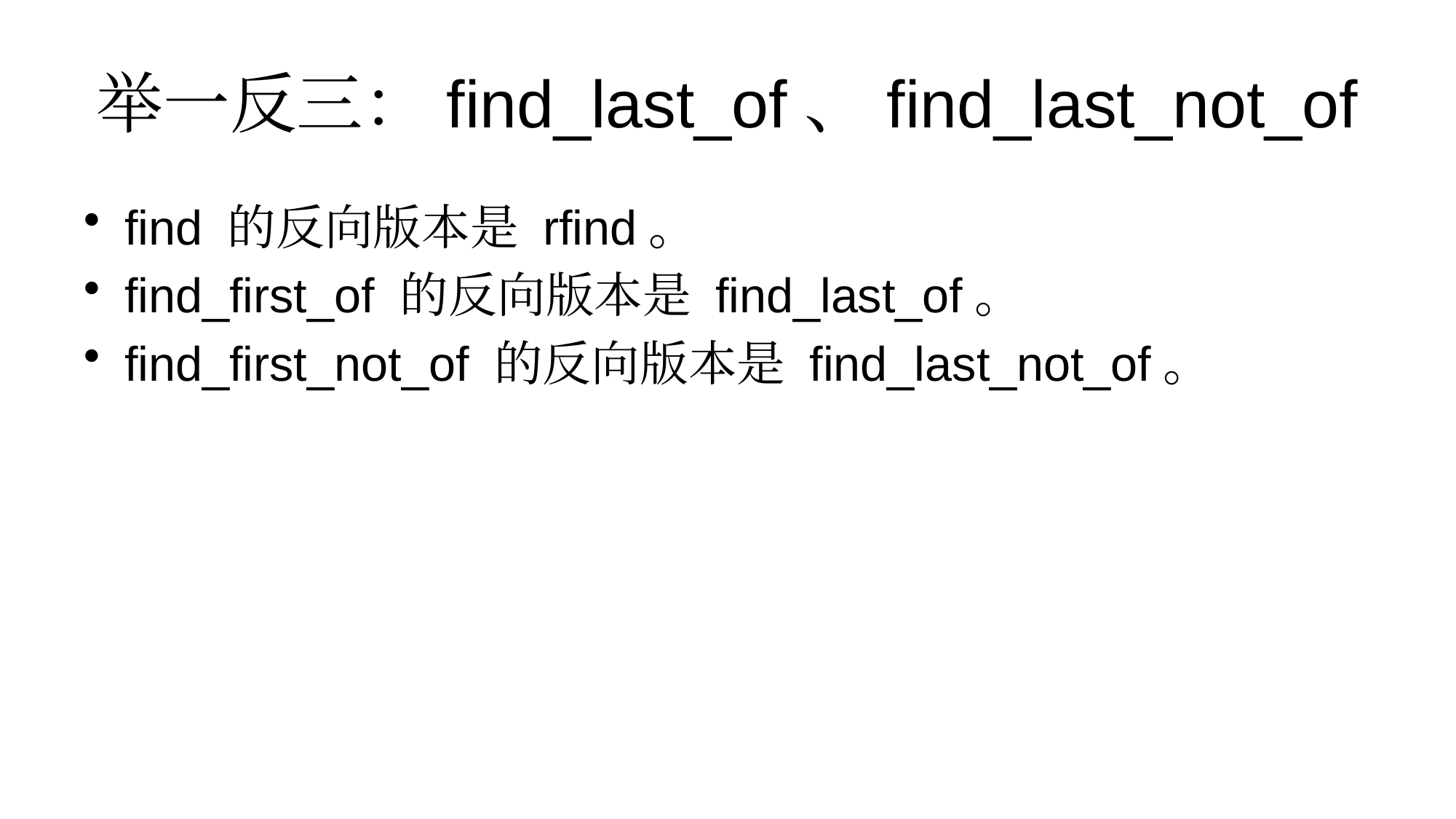

# 举一反三：find_last_of、find_last_not_of
find 的反向版本是 rfind。
find_first_of 的反向版本是 find_last_of。
find_first_not_of 的反向版本是 find_last_not_of。